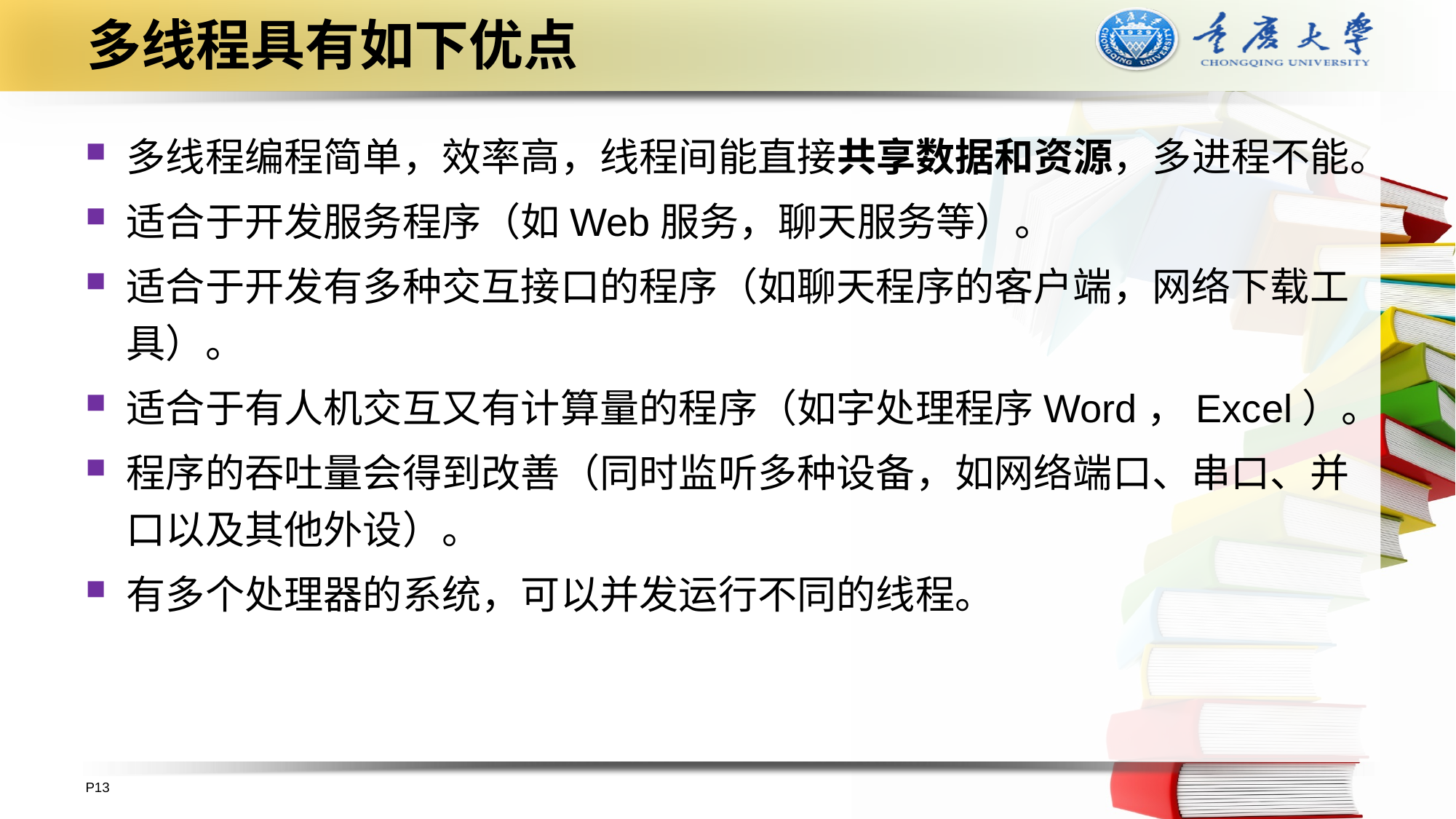

# 多线程具有如下优点
多线程编程简单，效率高，线程间能直接共享数据和资源，多进程不能。
适合于开发服务程序（如Web服务，聊天服务等）。
适合于开发有多种交互接口的程序（如聊天程序的客户端，网络下载工具）。
适合于有人机交互又有计算量的程序（如字处理程序Word，Excel）。
程序的吞吐量会得到改善（同时监听多种设备，如网络端口、串口、并口以及其他外设）。
有多个处理器的系统，可以并发运行不同的线程。
P13